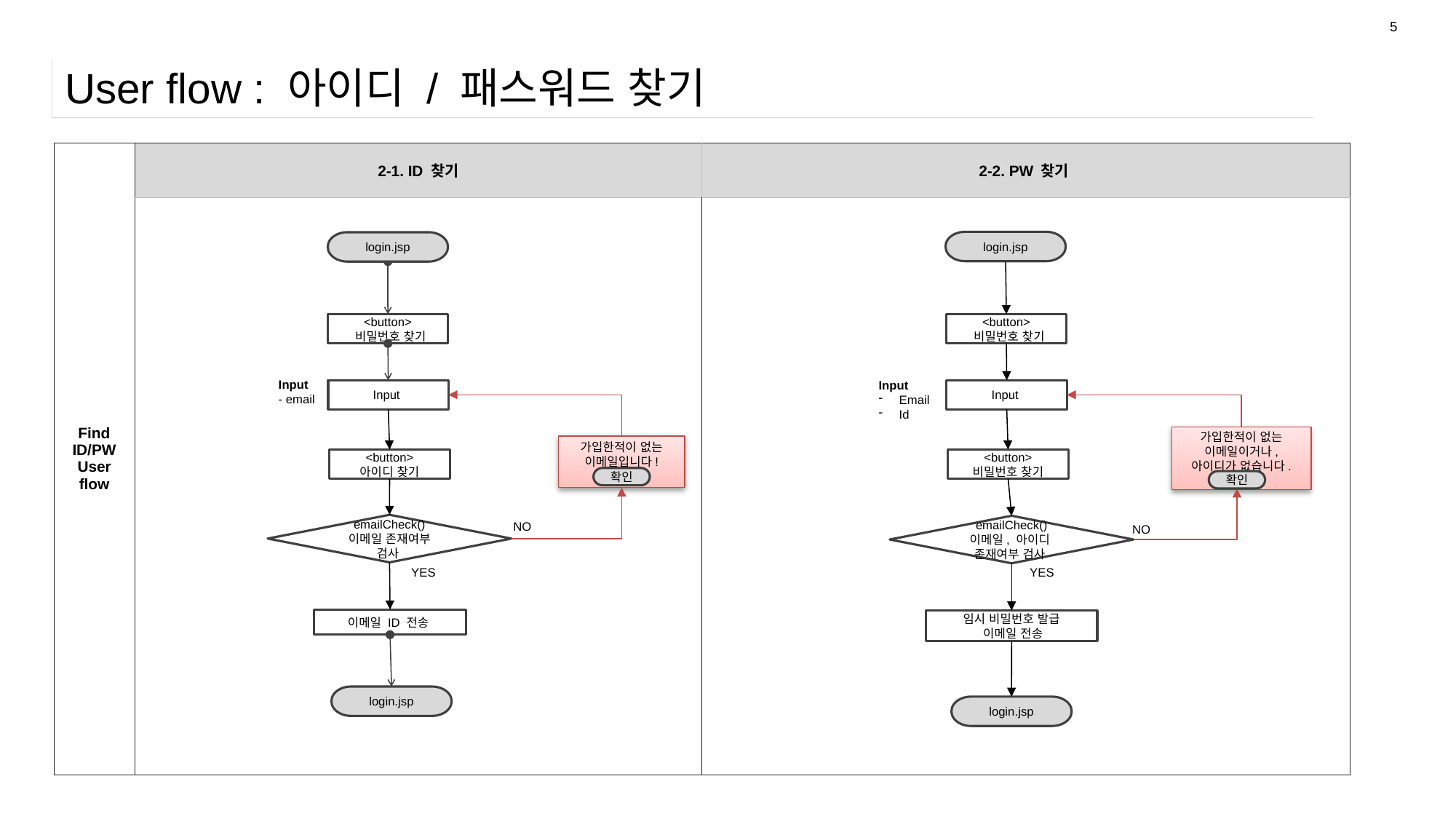

5
# User flow : 아이디 / 패스워드 찾기
| Find ID/PW User flow | 2-1. ID 찾기 | 2-2. PW 찾기 |
| --- | --- | --- |
|  |  |  |
login.jsp
login.jsp
<button>
 비밀번호 찾기
<button>
 비밀번호 찾기
Input
- email
Input
Email
Id
Input
Input
가입한적이 없는 이메일이거나, 아이디가 없습니다.

가입한적이 없는 이메일입니다!

<button>
아이디 찾기
<button>
비밀번호 찾기
확인
확인
NO
emailCheck()
이메일 존재여부 검사
emailCheck()
이메일, 아이디
존재여부 검사
NO
YES
YES
이메일 ID 전송
임시 비밀번호 발급
 이메일 전송
login.jsp
login.jsp